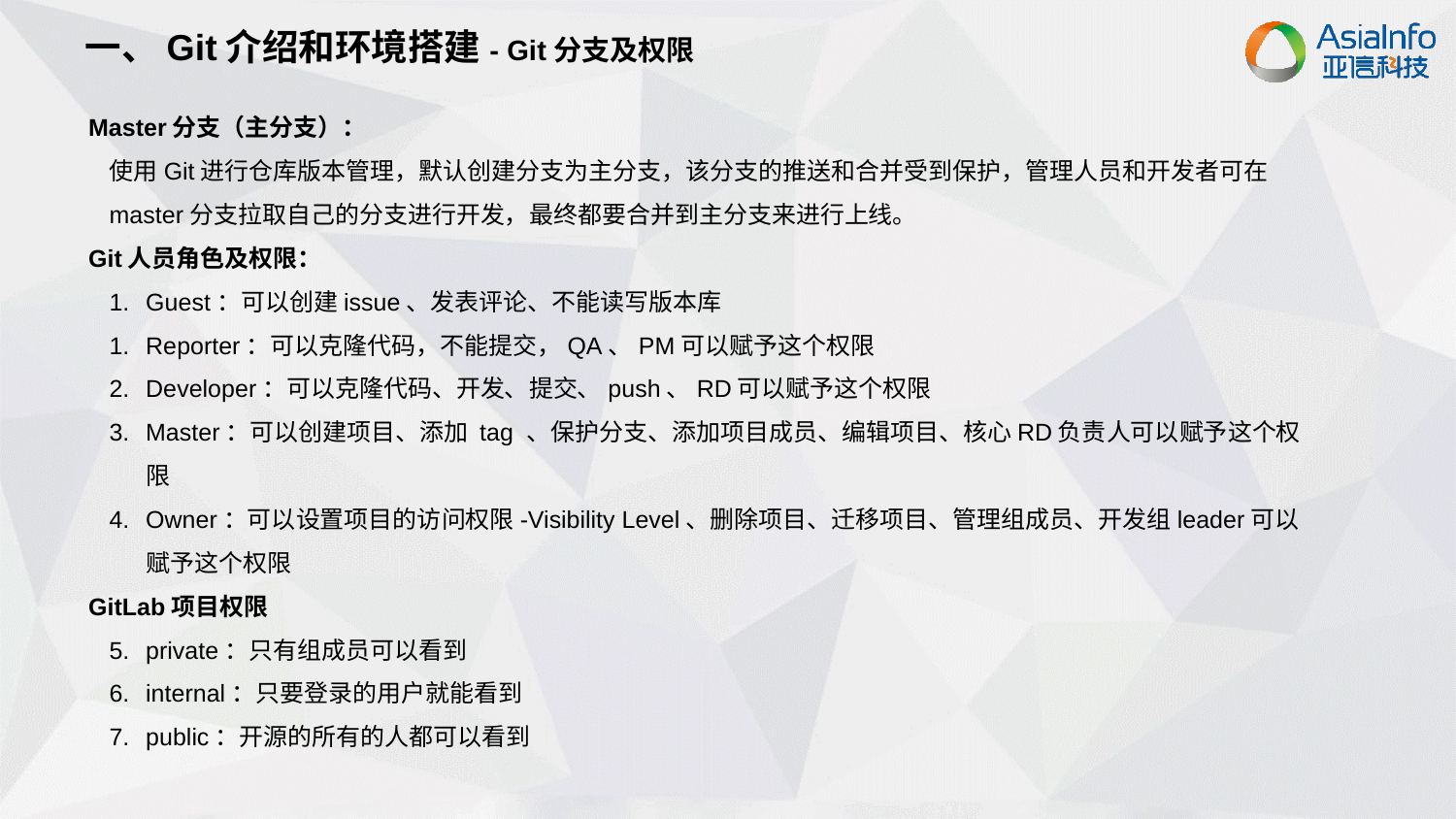

一、Git介绍和环境搭建- Git分支及权限
Master分支（主分支）：
使用Git进行仓库版本管理，默认创建分支为主分支，该分支的推送和合并受到保护，管理人员和开发者可在master分支拉取自己的分支进行开发，最终都要合并到主分支来进行上线。
Git人员角色及权限：
Guest：可以创建issue、发表评论、不能读写版本库
Reporter：可以克隆代码，不能提交，QA、PM可以赋予这个权限
Developer：可以克隆代码、开发、提交、push、RD可以赋予这个权限
Master：可以创建项目、添加 tag 、保护分支、添加项目成员、编辑项目、核心RD负责人可以赋予这个权限
Owner：可以设置项目的访问权限-Visibility Level、删除项目、迁移项目、管理组成员、开发组leader可以赋予这个权限
GitLab项目权限
private：只有组成员可以看到
internal：只要登录的用户就能看到
public：开源的所有的人都可以看到